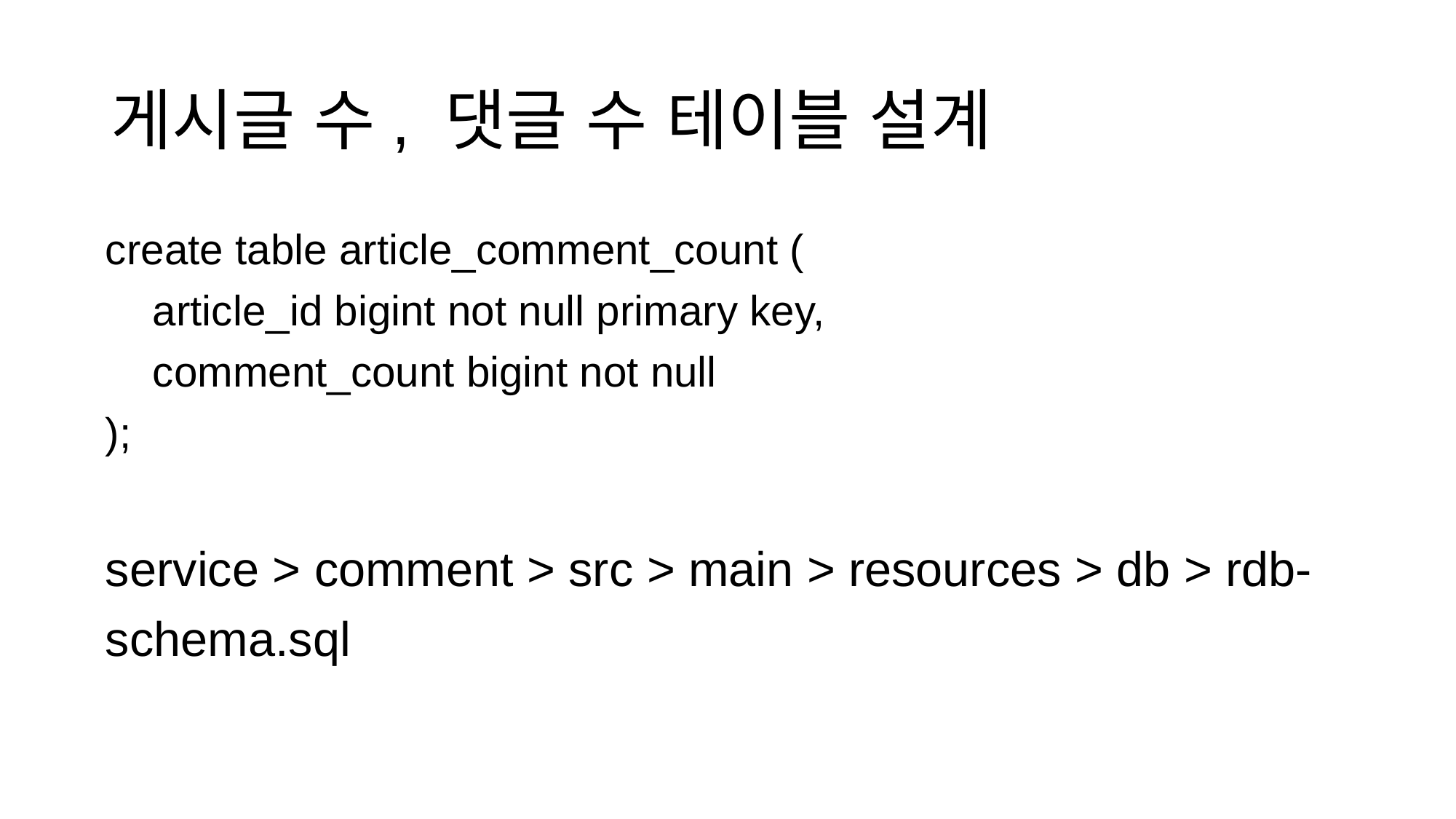

# 게시글 수, 댓글 수 테이블 설계
create table article_comment_count (
    article_id bigint not null primary key,
    comment_count bigint not null
);
service > comment > src > main > resources > db > rdb-schema.sql